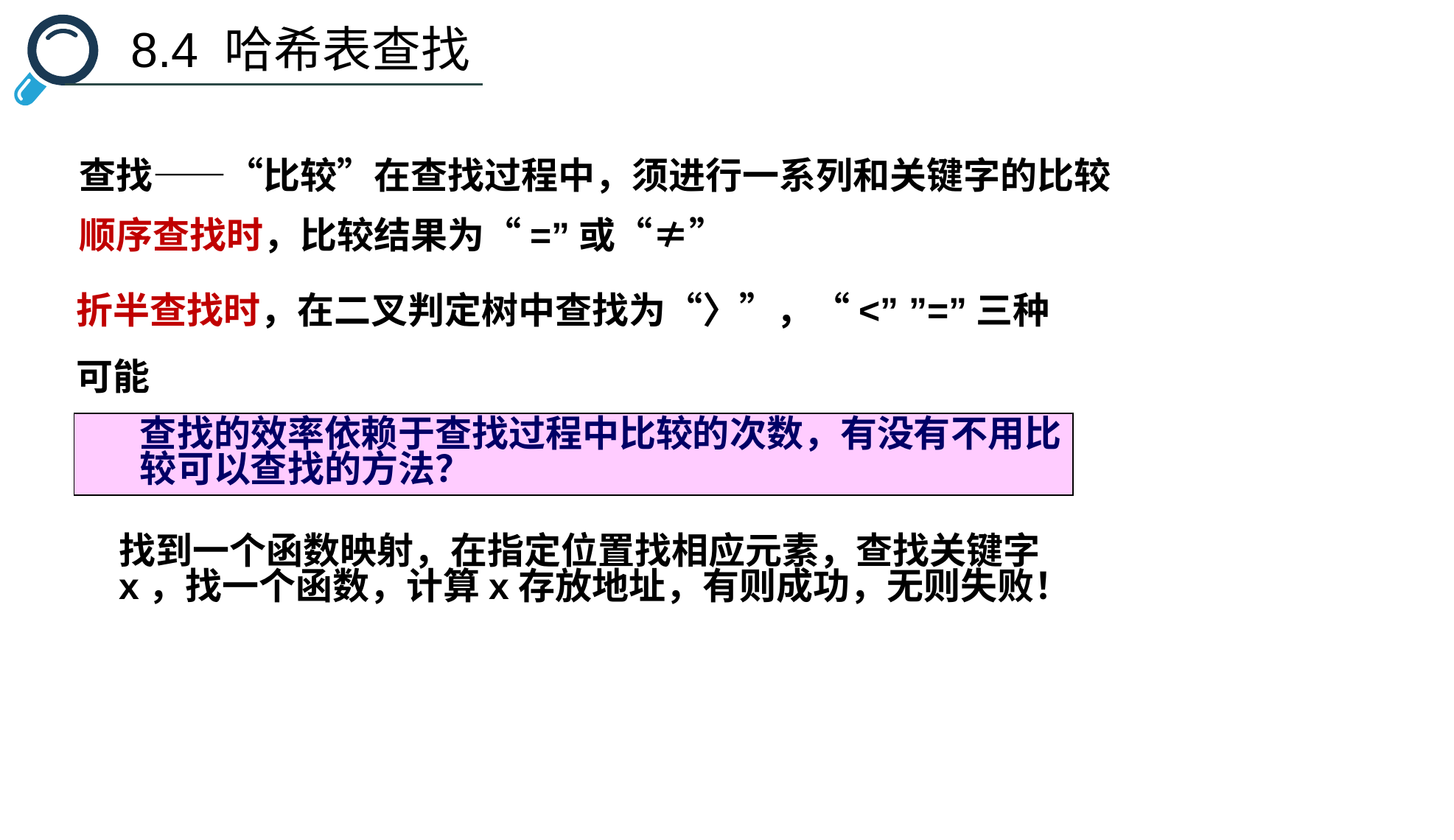

8.4 哈希表查找
查找——“比较”在查找过程中，须进行一系列和关键字的比较
顺序查找时，比较结果为“=”或“≠”
折半查找时，在二叉判定树中查找为“〉”，“<” ”=”三种
可能
查找的效率依赖于查找过程中比较的次数，有没有不用比较可以查找的方法？
找到一个函数映射，在指定位置找相应元素，查找关键字x，找一个函数，计算x存放地址，有则成功，无则失败！